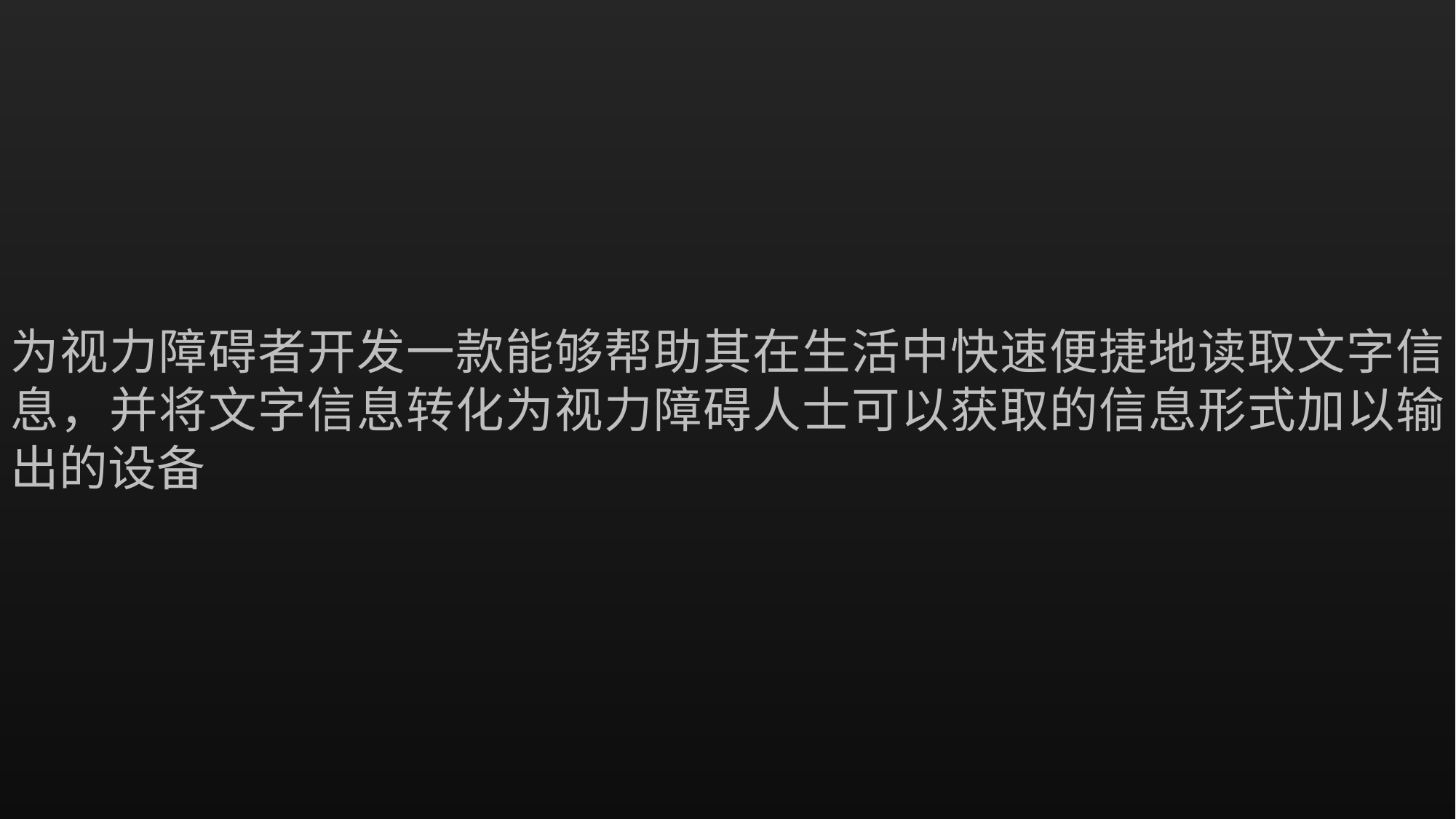

为视力障碍者开发一款能够帮助其在生活中快速便捷地读取文字信息，并将文字信息转化为视力障碍人士可以获取的信息形式加以输出的设备